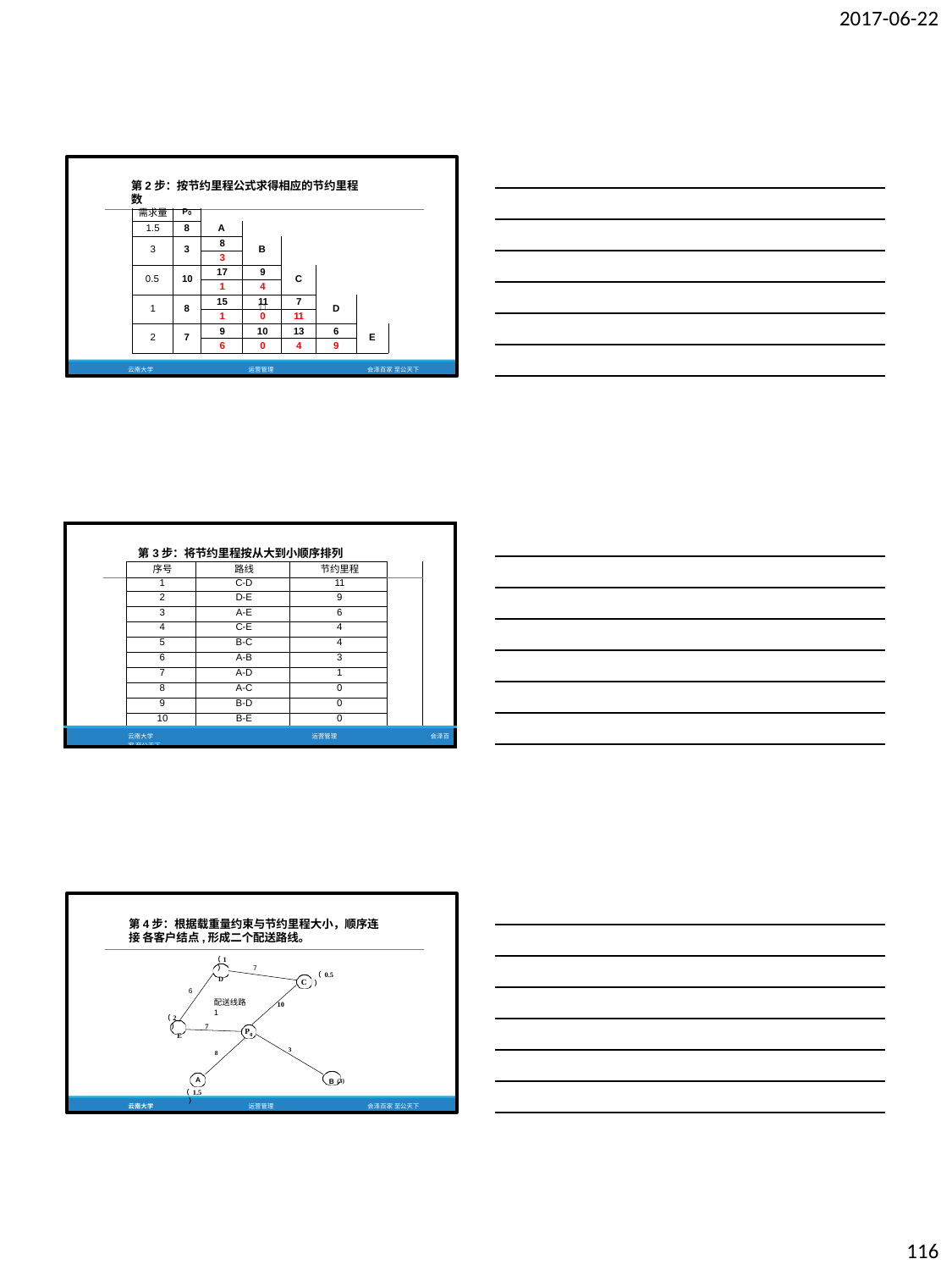

2017-06-22

第2步：按节约里程公式求得相应的节约里程数

|  | 需求量 | P0 |  |  |  |  |  |  |
| --- | --- | --- | --- | --- | --- | --- | --- | --- |
|  | 1.5 | 8 | A |  |  |  |  |  |
|  | 3 | 3 | 8 | B |  |  |  |  |
|  |  |  | 3 |  |  |  |  |  |
|  | 0.5 | 10 | 17 | 9 | C |  |  |  |
|  |  |  | 1 | 4 |  |  |  |  |
|  | 1 | 8 | 15 | 11 | 7 | D |  |  |
|  |  |  | 1 | 0 | 11 |  |  |  |
|  | 2 | 7 | 9 | 10 | 13 | 6 | E |  |
|  |  |  | 6 | 0 | 4 | 9 |  |  |

云南大学
运营管理
会泽百家 至公天下

|  | 第3步：将节约里程按从大到小顺序排列 |  |  |  |  |  |
| --- | --- | --- | --- | --- | --- | --- |
|  |  | 序号 | 路线 | 节约里程 |  |  |
|  |  | 1 | C-D | 11 |  |  |
|  |  | 2 | D-E | 9 |  |  |
|  |  | 3 | A-E | 6 |  |  |
|  |  | 4 | C-E | 4 |  |  |
|  |  | 5 | B-C | 4 |  |  |
|  |  | 6 | A-B | 3 |  |  |
|  |  | 7 | A-D | 1 |  |  |
|  |  | 8 | A-C | 0 |  |  |
|  |  | 9 | B-D | 0 |  |  |
|  |  | 10 | B-E | 0 |  |  |
| 云南大学 运营管理 会泽百家 至公天下 |  |  |  |  |  |  |

第4步：根据载重量约束与节约里程大小，顺序连接 各客户结点,形成二个配送路线。

（1）
D

7

（ 0.5 ）

C
6

配送线路1
10
（2）
E

7

P
0

3
8

A
（ 1.5 ）

B (3)

云南大学
运营管理
会泽百家 至公天下

116